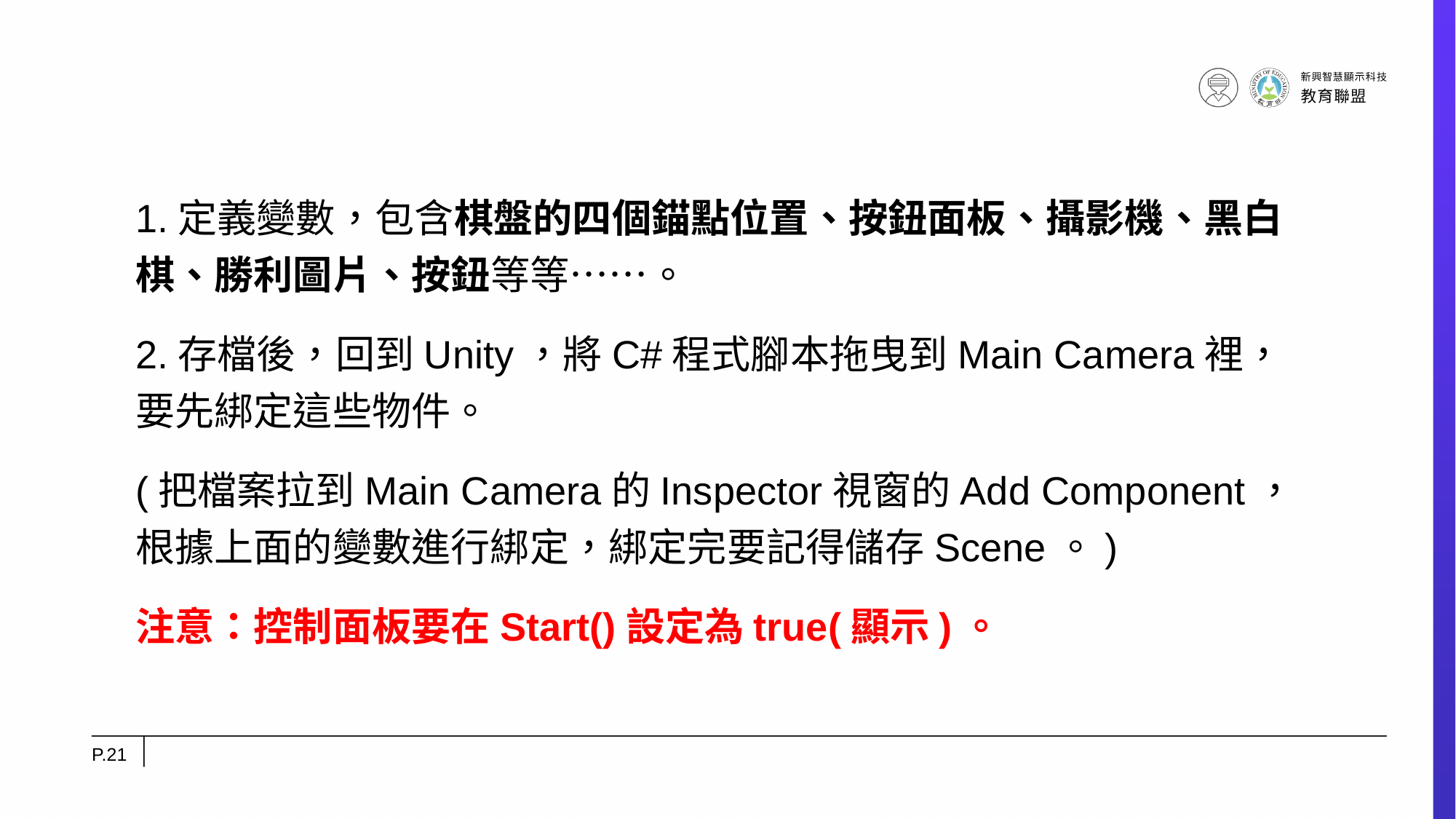

1.定義變數，包含棋盤的四個錨點位置、按鈕面板、攝影機、黑白棋、勝利圖片、按鈕等等……。
2.存檔後，回到Unity，將C#程式腳本拖曳到Main Camera裡，要先綁定這些物件。
(把檔案拉到Main Camera的Inspector視窗的Add Component，根據上面的變數進行綁定，綁定完要記得儲存Scene。)
注意：控制面板要在Start()設定為true(顯示)。
P.21